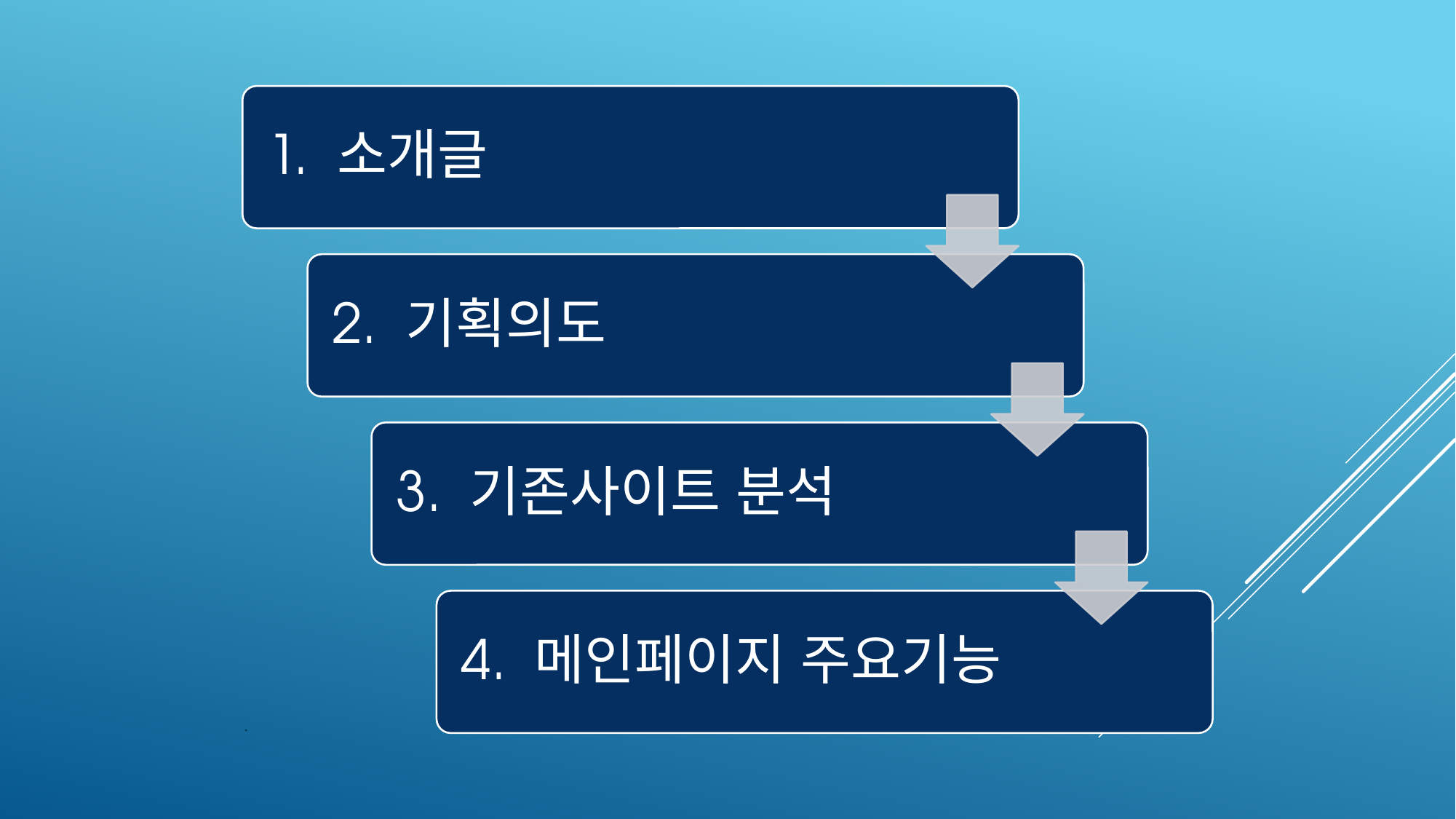

1. 소개글
2. 기획의도
3. 기존사이트 분석
4. 메인페이지 주요기능